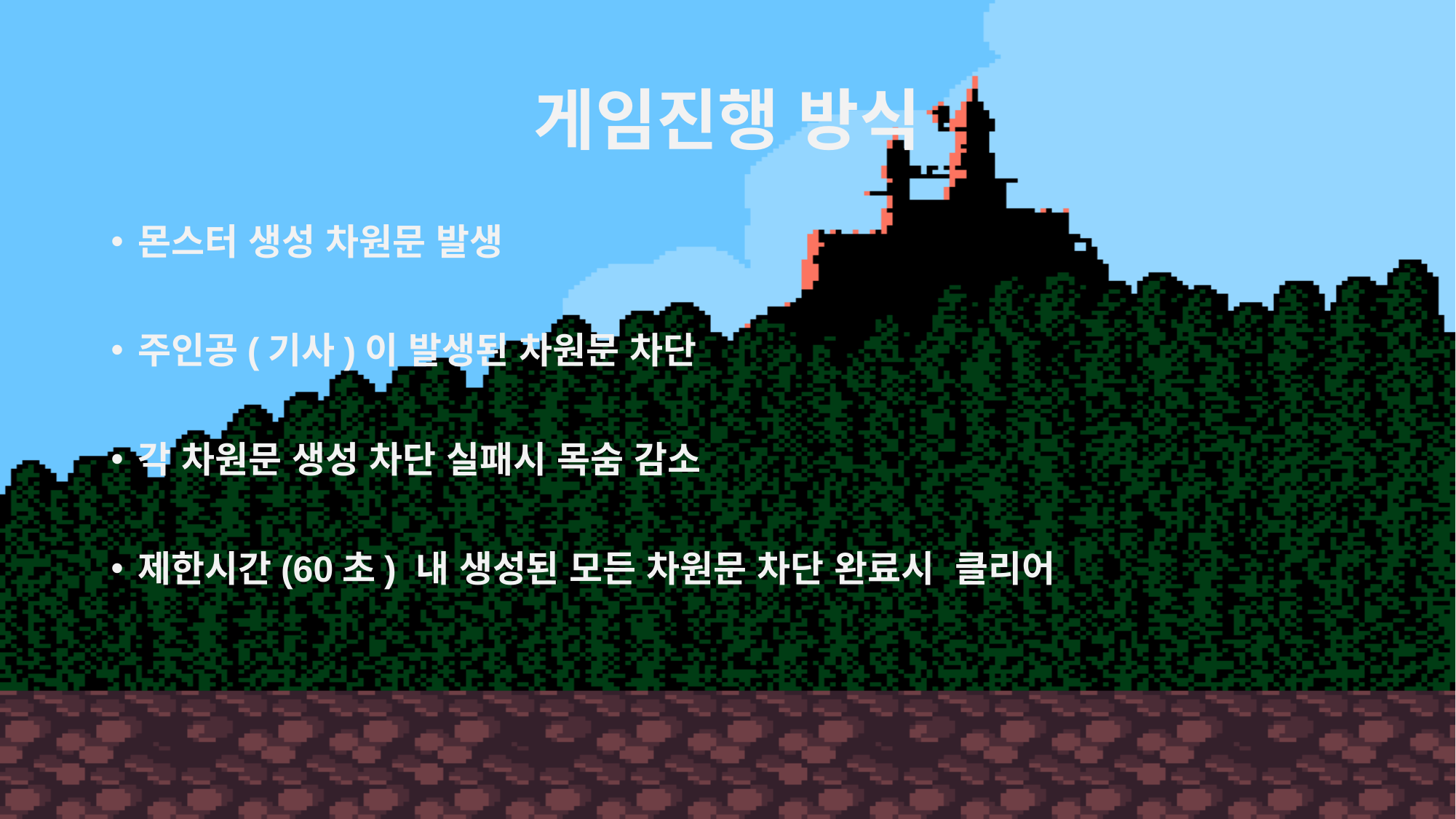

# 게임진행 방식
몬스터 생성 차원문 발생

주인공(기사)이 발생된 차원문 차단

각 차원문 생성 차단 실패시 목숨 감소

제한시간(60초) 내 생성된 모든 차원문 차단 완료시  클리어